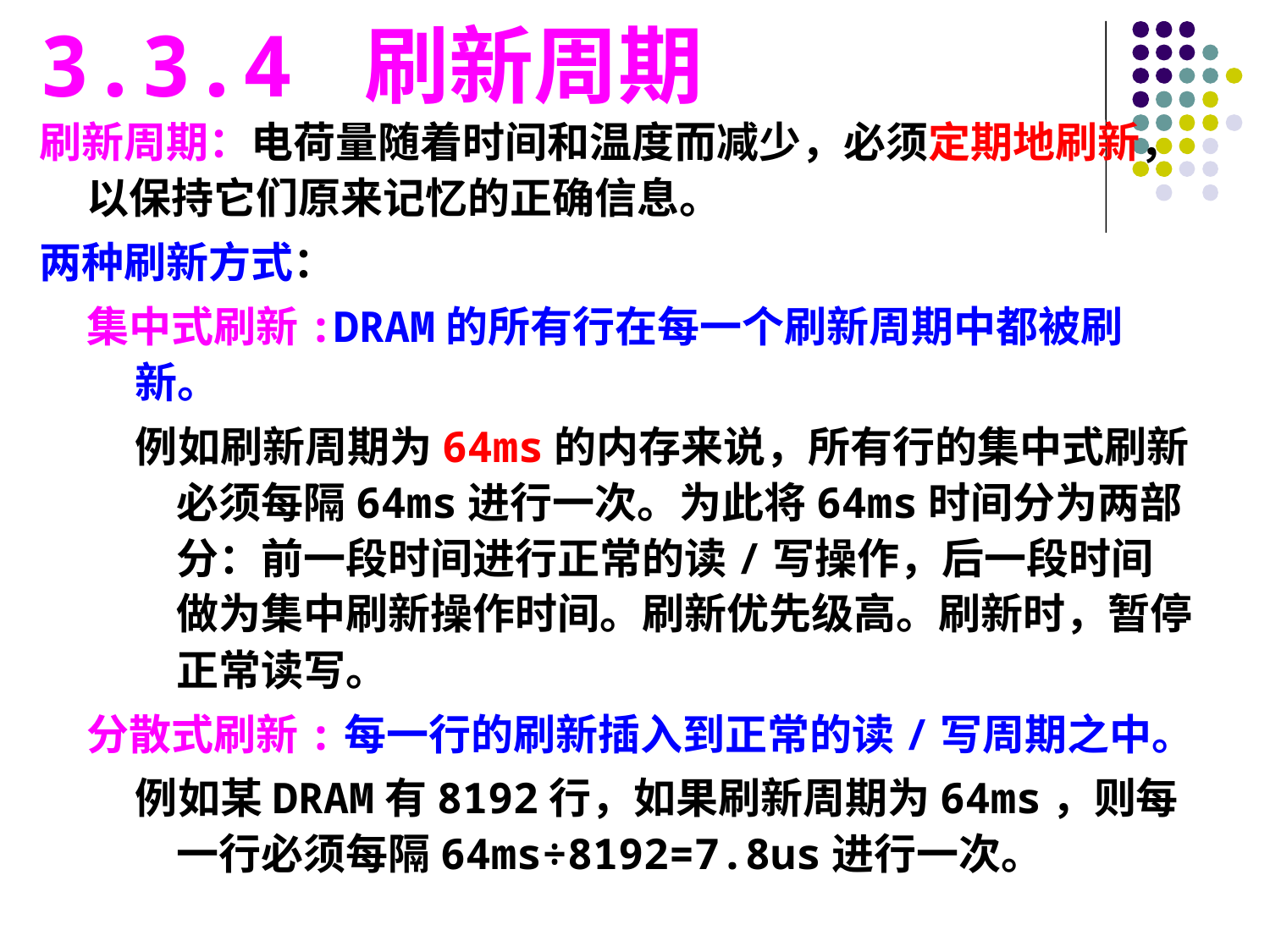

3.3.4 刷新周期
刷新周期：电荷量随着时间和温度而减少，必须定期地刷新，以保持它们原来记忆的正确信息。
两种刷新方式：
集中式刷新:DRAM的所有行在每一个刷新周期中都被刷新。
例如刷新周期为64ms的内存来说，所有行的集中式刷新必须每隔64ms进行一次。为此将64ms时间分为两部分：前一段时间进行正常的读/写操作，后一段时间做为集中刷新操作时间。刷新优先级高。刷新时，暂停正常读写。
分散式刷新:每一行的刷新插入到正常的读/写周期之中。
例如某DRAM有8192行，如果刷新周期为64ms，则每一行必须每隔64ms÷8192=7.8us进行一次。

# 43